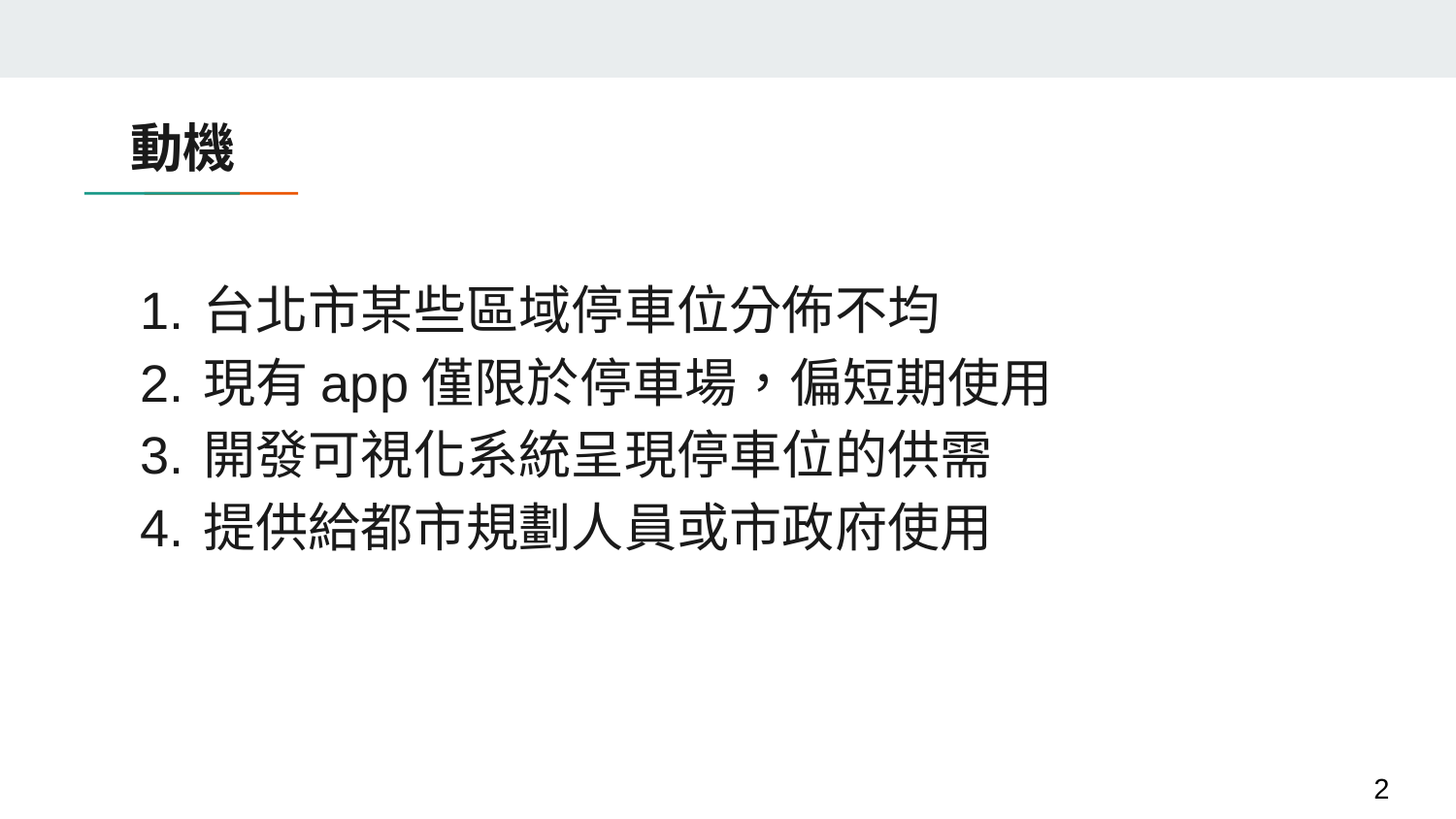

# 動機
台北市某些區域停車位分佈不均
現有app僅限於停車場，偏短期使用
開發可視化系統呈現停車位的供需
提供給都市規劃人員或市政府使用

2